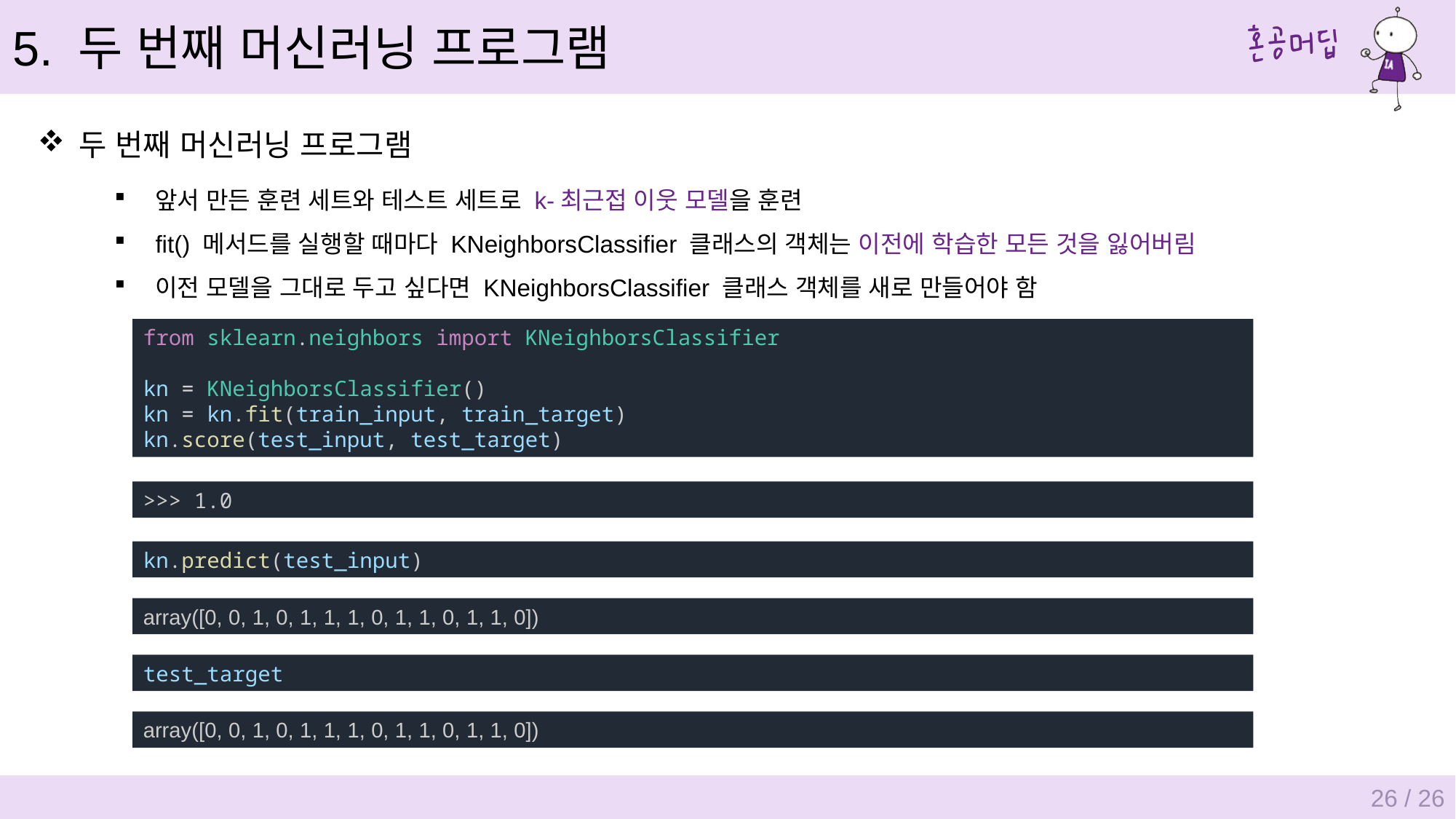

5. 두 번째 머신러닝 프로그램
두 번째 머신러닝 프로그램
앞서 만든 훈련 세트와 테스트 세트로 k-최근접 이웃 모델을 훈련
fit() 메서드를 실행할 때마다 KNeighborsClassifier 클래스의 객체는 이전에 학습한 모든 것을 잃어버림
이전 모델을 그대로 두고 싶다면 KNeighborsClassifier 클래스 객체를 새로 만들어야 함
from sklearn.neighbors import KNeighborsClassifier
kn = KNeighborsClassifier()
kn = kn.fit(train_input, train_target)
kn.score(test_input, test_target)
>>> 1.0
kn.predict(test_input)
array([0, 0, 1, 0, 1, 1, 1, 0, 1, 1, 0, 1, 1, 0])
test_target
array([0, 0, 1, 0, 1, 1, 1, 0, 1, 1, 0, 1, 1, 0])
26 / 26